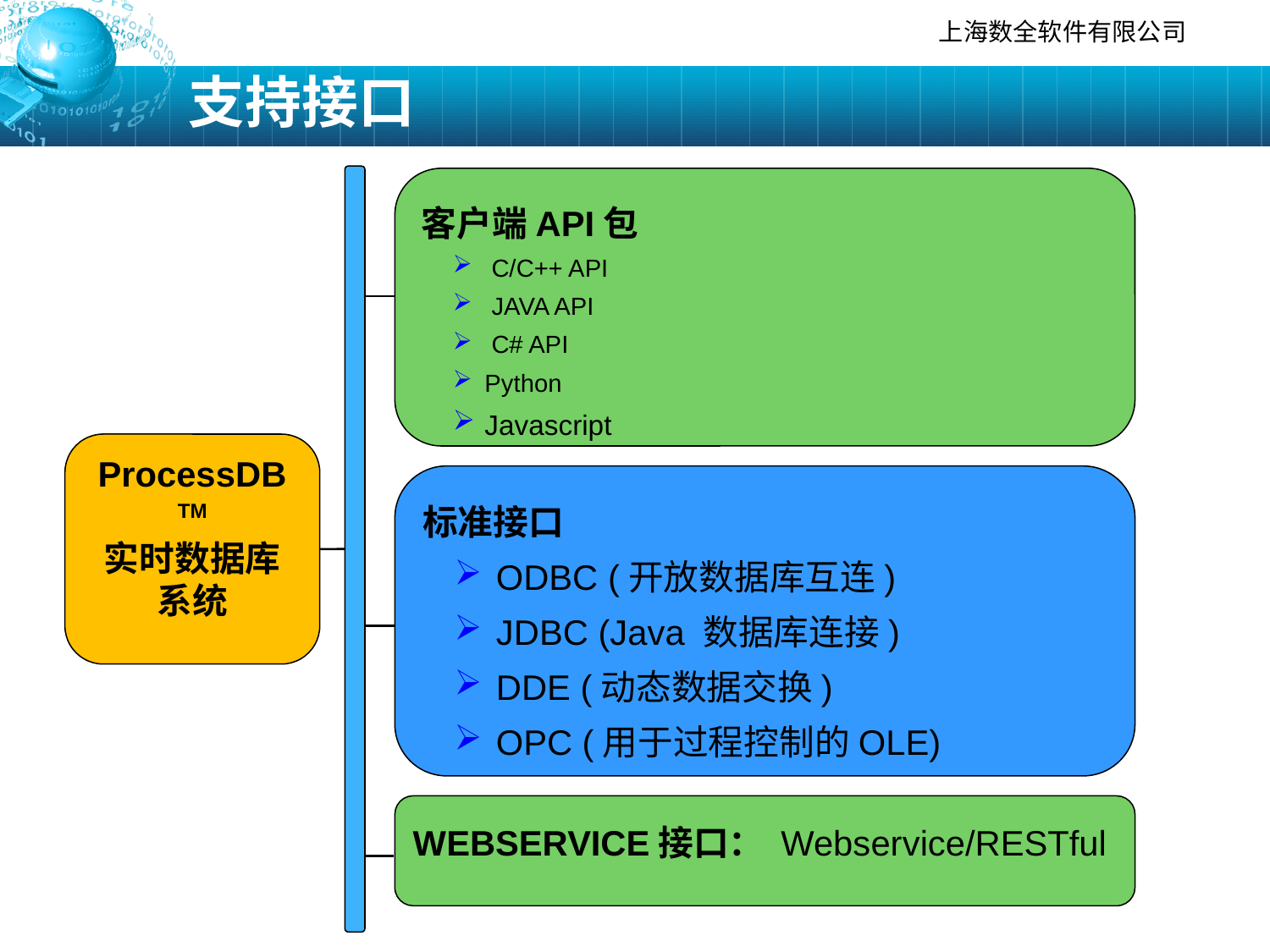

# 支持接口

客户端API包
 C/C++ API
 JAVA API
 C# API
Python
Javascript
ProcessDB TM
实时数据库系统
标准接口
 ODBC (开放数据库互连)
 JDBC (Java 数据库连接)
 DDE (动态数据交换)
 OPC (用于过程控制的OLE)

WEBSERVICE接口： Webservice/RESTful